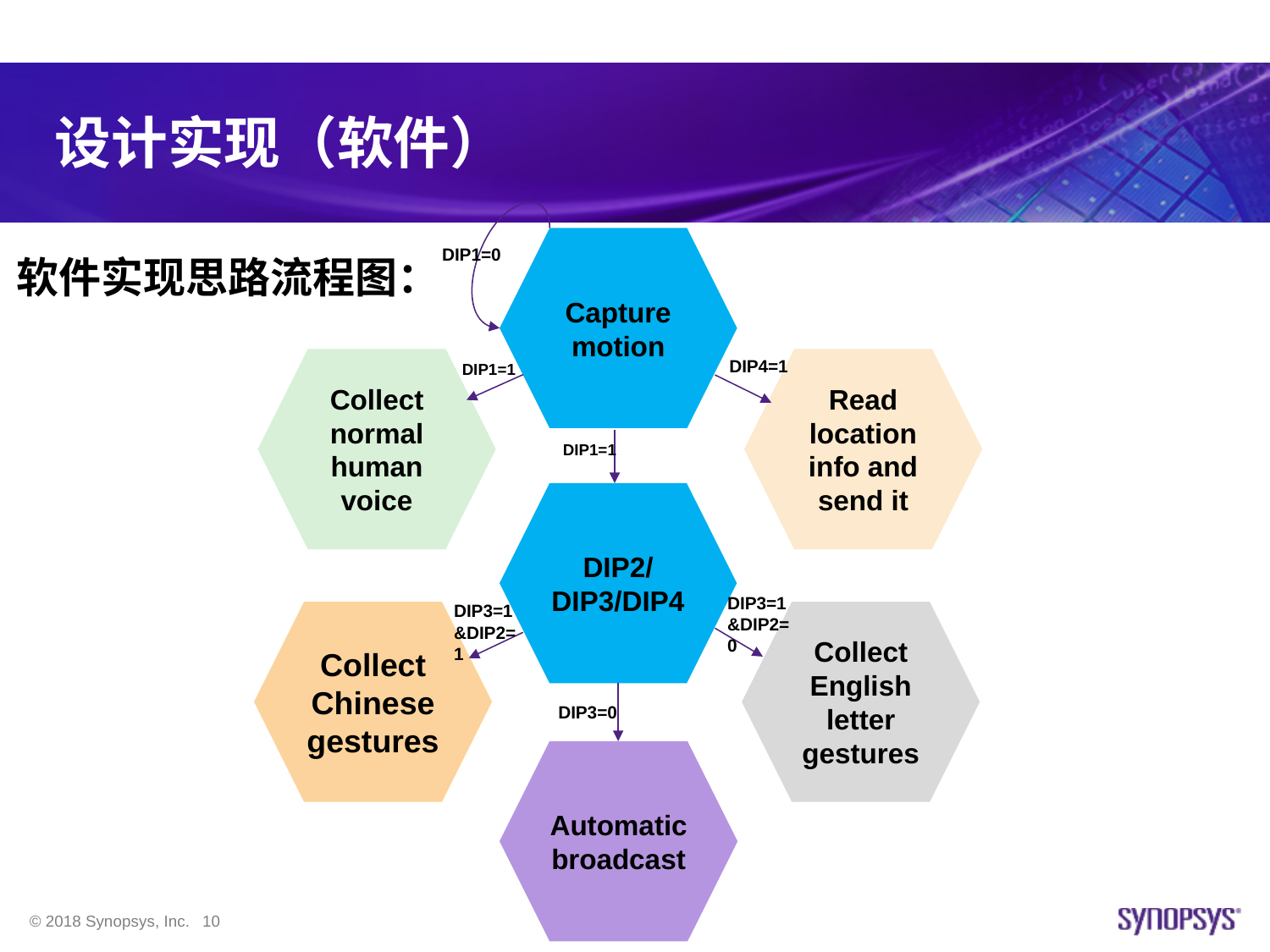

# 设计实现（软件）
Capture motion
DIP1=0
软件实现思路流程图：
DIP4=1
Collect normal human voice
Read location info and send it
DIP1=1
DIP1=1
DIP2/DIP3/DIP4
DIP3=1&DIP2=0
DIP3=1&DIP2=1
Collect Chinese gestures
Collect English letter gestures
DIP3=0
Automatic
broadcast